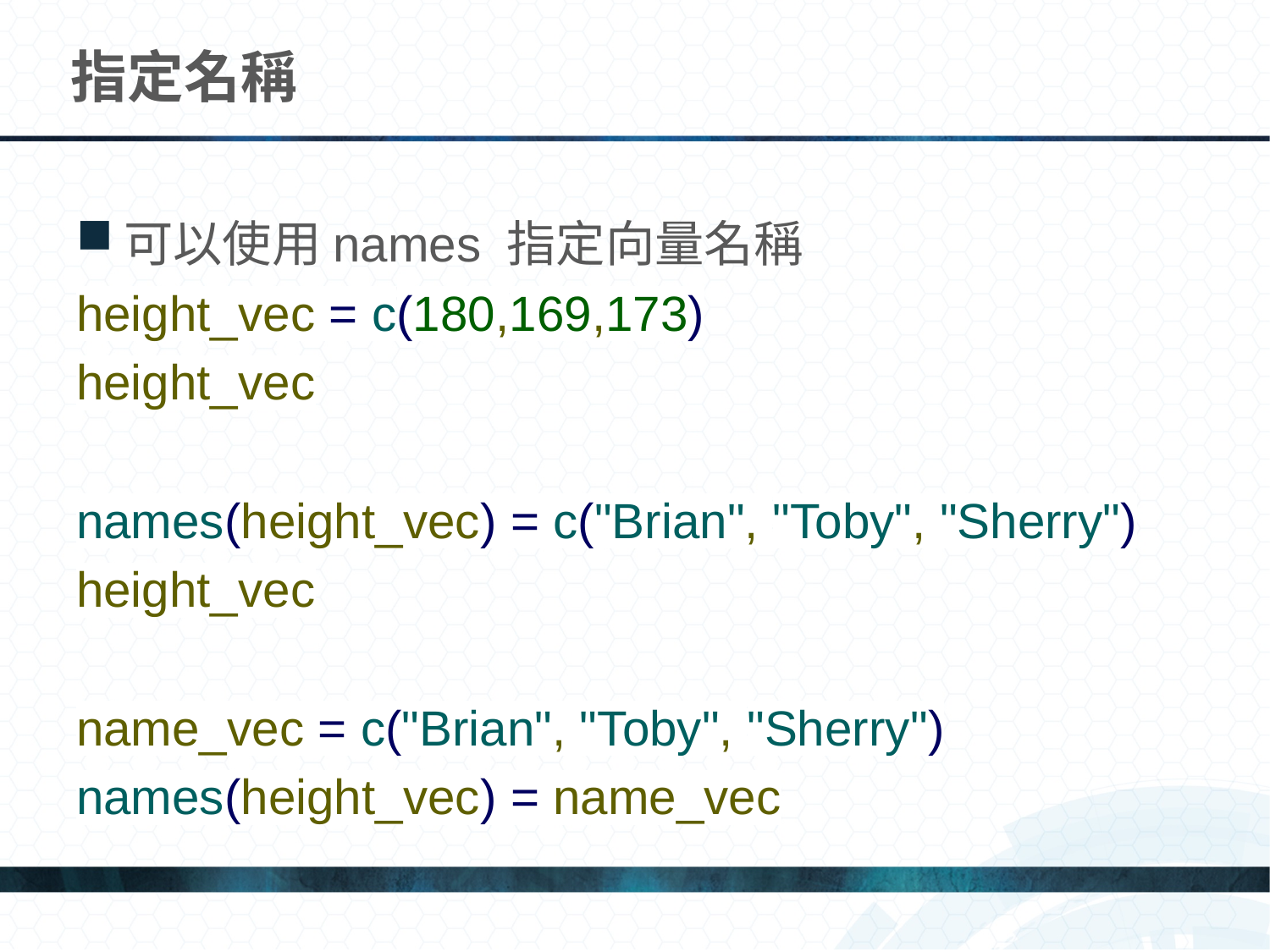

# 指定名稱
可以使用names 指定向量名稱
height_vec = c(180,169,173)
height_vec

names(height_vec) = c("Brian", "Toby", "Sherry")
height_vec

name_vec = c("Brian", "Toby", "Sherry")
names(height_vec) = name_vec